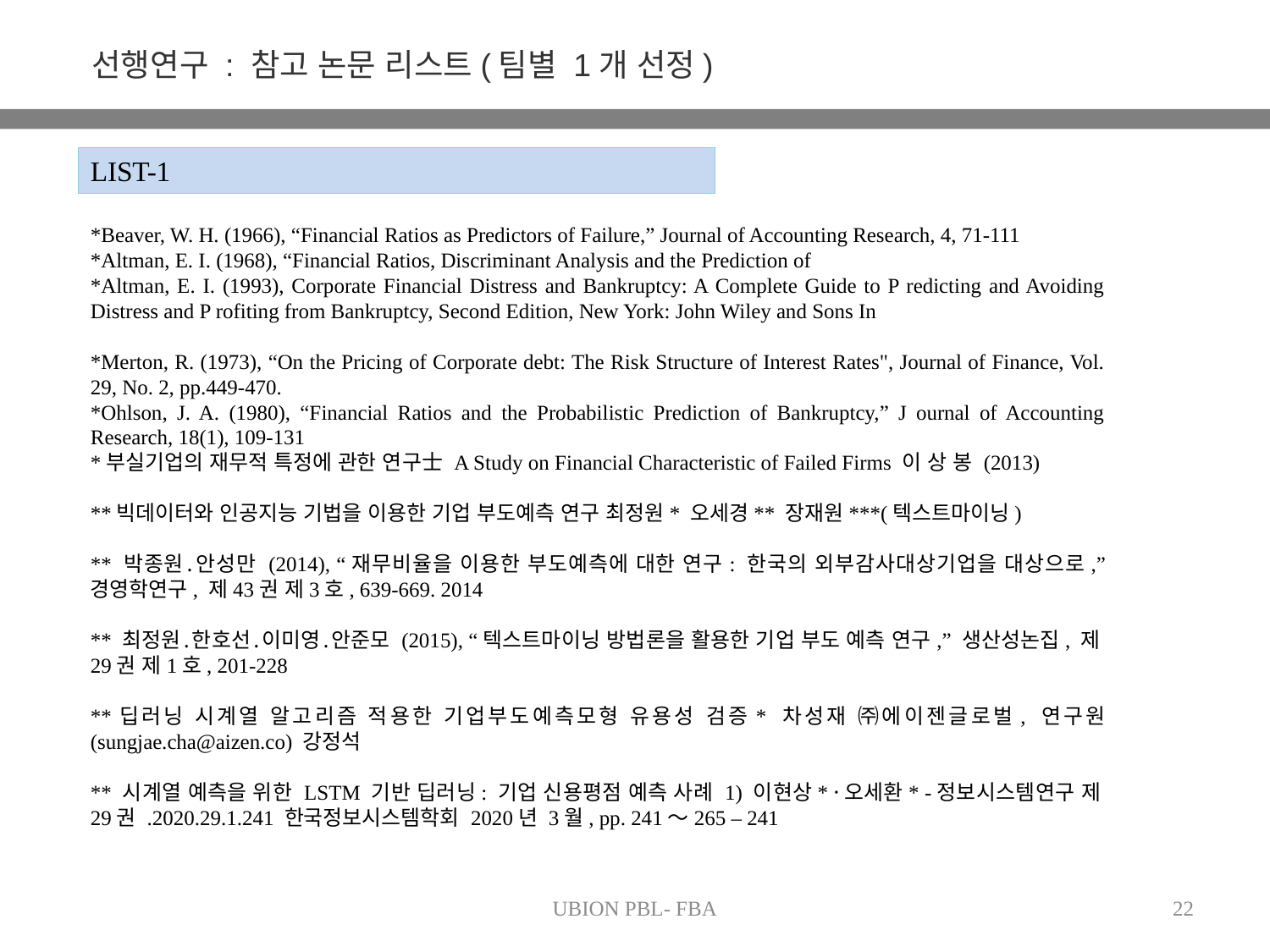

선행연구 : 참고 논문 리스트(팀별 1개 선정)

LIST-1
*Beaver, W. H. (1966), “Financial Ratios as Predictors of Failure,” Journal of Accounting Research, 4, 71-111
*Altman, E. I. (1968), “Financial Ratios, Discriminant Analysis and the Prediction of
*Altman, E. I. (1993), Corporate Financial Distress and Bankruptcy: A Complete Guide to P redicting and Avoiding Distress and P rofiting from Bankruptcy, Second Edition, New York: John Wiley and Sons In

*Merton, R. (1973), “On the Pricing of Corporate debt: The Risk Structure of Interest Rates", Journal of Finance, Vol. 29, No. 2, pp.449-470.
*Ohlson, J. A. (1980), “Financial Ratios and the Probabilistic Prediction of Bankruptcy,” J ournal of Accounting Research, 18(1), 109-131
*부실기업의 재무적 특정에 관한 연구士 A Study on Financial Characteristic of Failed Firms 이 상 봉 (2013)

**빅데이터와 인공지능 기법을 이용한 기업 부도예측 연구 최정원* 오세경** 장재원***(텍스트마이닝)

** 박종원․안성만 (2014), “재무비율을 이용한 부도예측에 대한 연구: 한국의 외부감사대상기업을 대상으로,” 경영학연구, 제43권 제3호, 639-669. 2014

** 최정원․한호선․이미영․안준모 (2015), “텍스트마이닝 방법론을 활용한 기업 부도 예측 연구,” 생산성논집, 제29권 제1호, 201-228

**딥러닝 시계열 알고리즘 적용한 기업부도예측모형 유용성 검증* 차성재 ㈜에이젠글로벌, 연구원 (sungjae.cha@aizen.co) 강정석

** 시계열 예측을 위한 LSTM 기반 딥러닝: 기업 신용평점 예측 사례 1) 이현상* ․오세환* -정보시스템연구 제29권 .2020.29.1.241 한국정보시스템학회 2020년 3월, pp. 241～265 – 241

UBION PBL- FBA
22